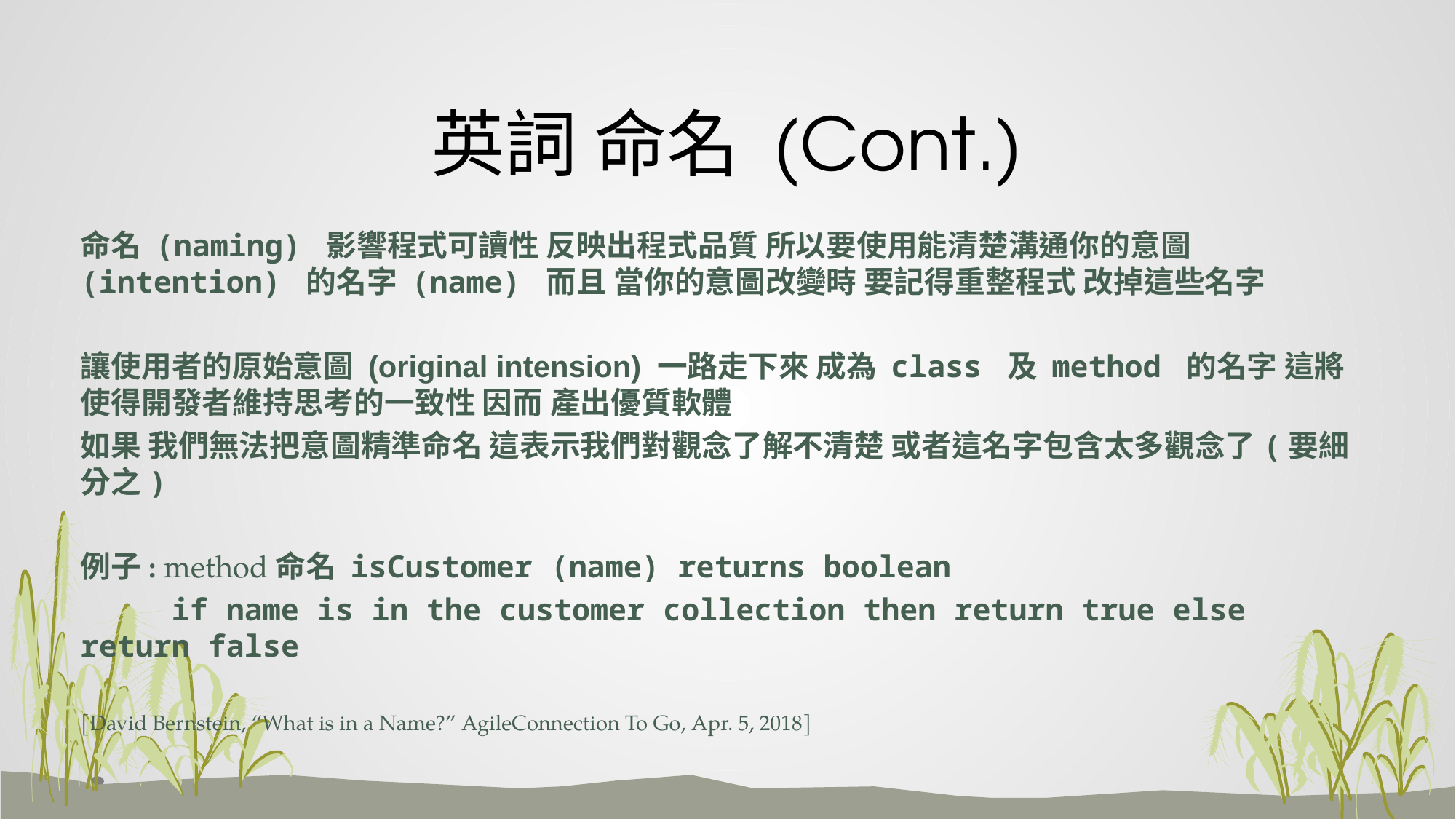

# 英詞 命名 (Cont.)
命名 (naming) 影響程式可讀性 反映出程式品質 所以要使用能清楚溝通你的意圖 (intention) 的名字 (name) 而且 當你的意圖改變時 要記得重整程式 改掉這些名字

讓使用者的原始意圖 (original intension) 一路走下來 成為 class 及 method 的名字 這將使得開發者維持思考的一致性 因而 產出優質軟體
如果 我們無法把意圖精準命名 這表示我們對觀念了解不清楚 或者這名字包含太多觀念了(要細分之)

例子: method命名 isCustomer (name) returns boolean
     if name is in the customer collection then return true else return false

[David Bernstein, “What is in a Name?” AgileConnection To Go, Apr. 5, 2018]